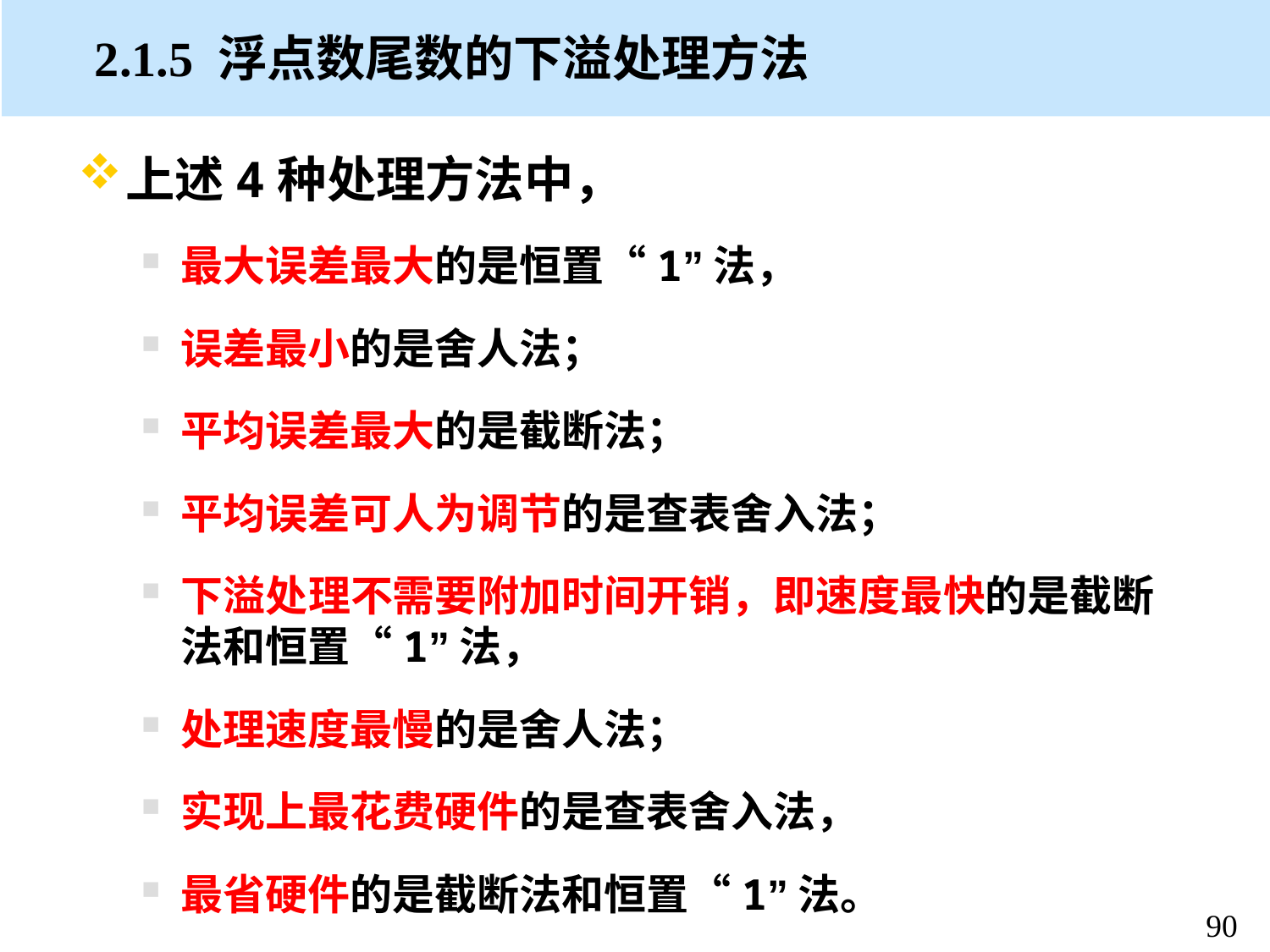

# 2.1.5 浮点数尾数的下溢处理方法
上述4种处理方法中，
最大误差最大的是恒置“1”法，
误差最小的是舍人法；
平均误差最大的是截断法；
平均误差可人为调节的是查表舍入法；
下溢处理不需要附加时间开销，即速度最快的是截断法和恒置“1”法，
处理速度最慢的是舍人法；
实现上最花费硬件的是查表舍入法，
最省硬件的是截断法和恒置“1”法。